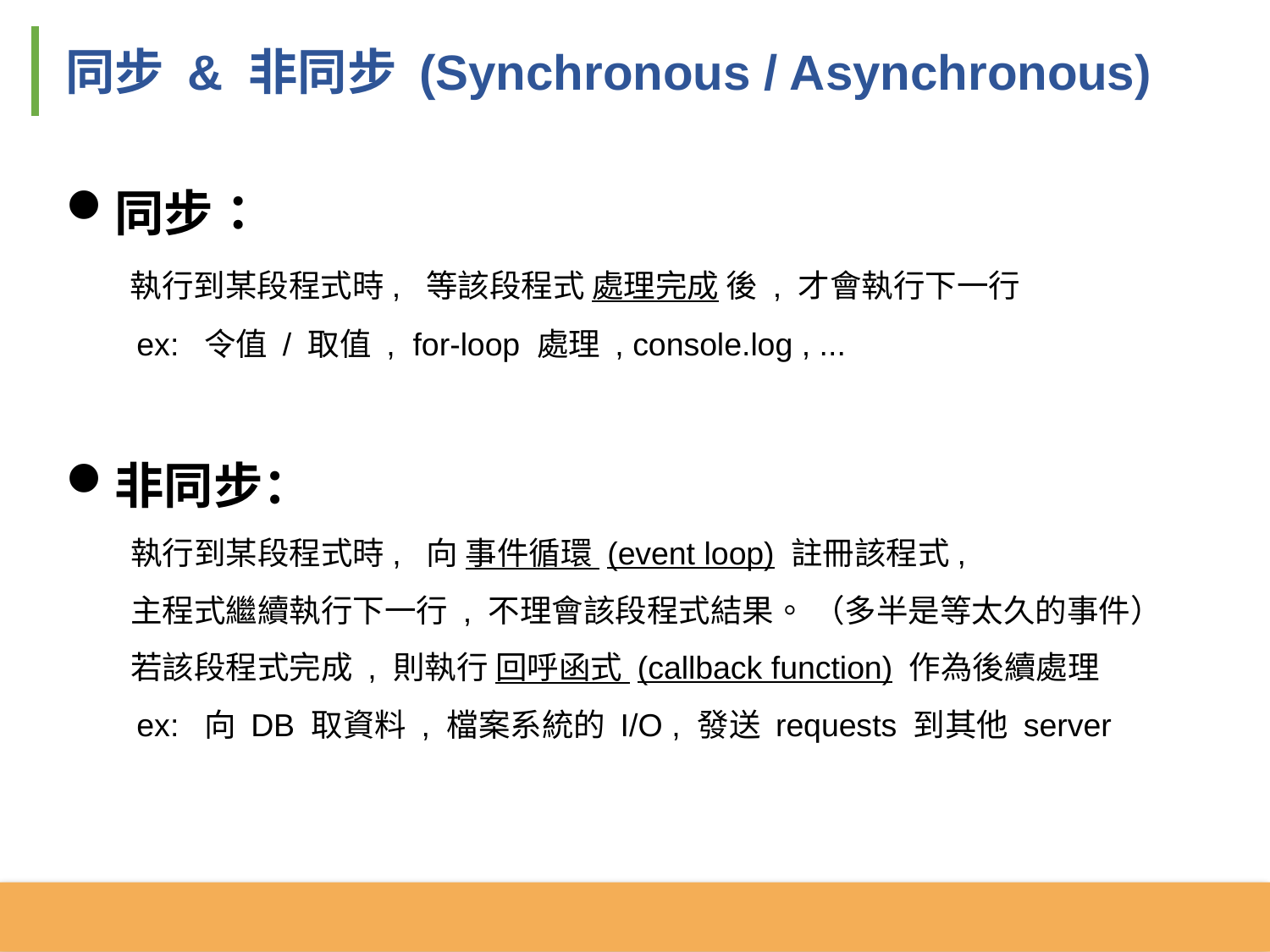

同步 & 非同步 (Synchronous / Asynchronous)
同步：
       執行到某段程式時,  等該段程式 處理完成 後 , 才會執行下一行
        ex:  令值 / 取值 ,  for-loop 處理 , console.log , ...

非同步：
        執行到某段程式時,  向 事件循環 (event loop) 註冊該程式,
        主程式繼續執行下一行 , 不理會該段程式結果。 （多半是等太久的事件）
        若該段程式完成 , 則執行 回呼函式 (callback function) 作為後續處理
        ex:  向 DB 取資料 , 檔案系統的 I/O , 發送 requests 到其他 server